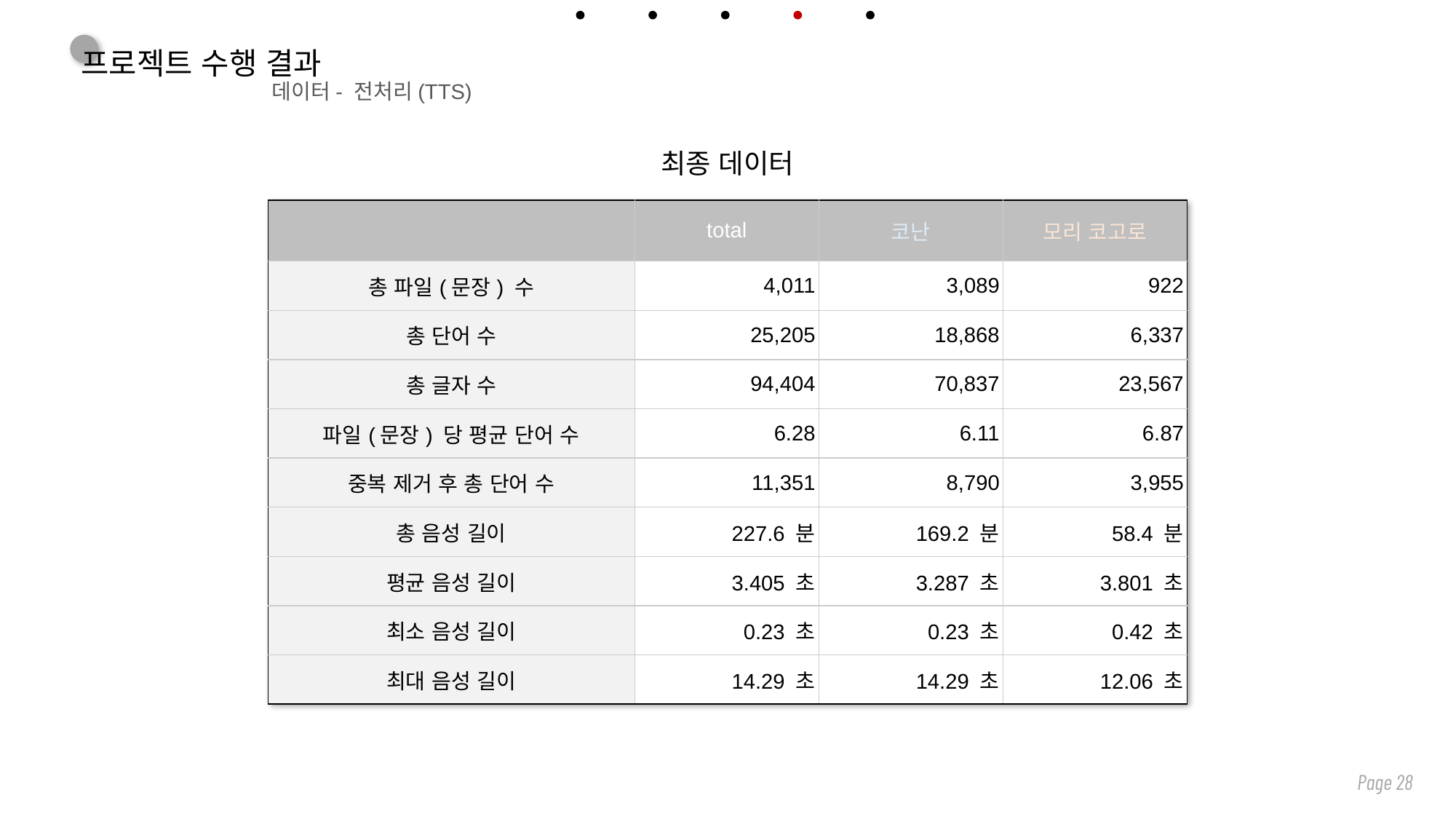

프로젝트 수행 결과
데이터
- 전처리(TTS)
최종 데이터

|  | total | 코난 | 모리 코고로 |
| --- | --- | --- | --- |
| 총 파일(문장) 수 | 4,011 | 3,089 | 922 |
| 총 단어 수 | 25,205 | 18,868 | 6,337 |
| 총 글자 수 | 94,404 | 70,837 | 23,567 |
| 파일(문장) 당 평균 단어 수 | 6.28 | 6.11 | 6.87 |
| 중복 제거 후 총 단어 수 | 11,351 | 8,790 | 3,955 |
| 총 음성 길이 | 227.6 분 | 169.2 분 | 58.4 분 |
| 평균 음성 길이 | 3.405 초 | 3.287 초 | 3.801 초 |
| 최소 음성 길이 | 0.23 초 | 0.23 초 | 0.42 초 |
| 최대 음성 길이 | 14.29 초 | 14.29 초 | 12.06 초 |
Page 28